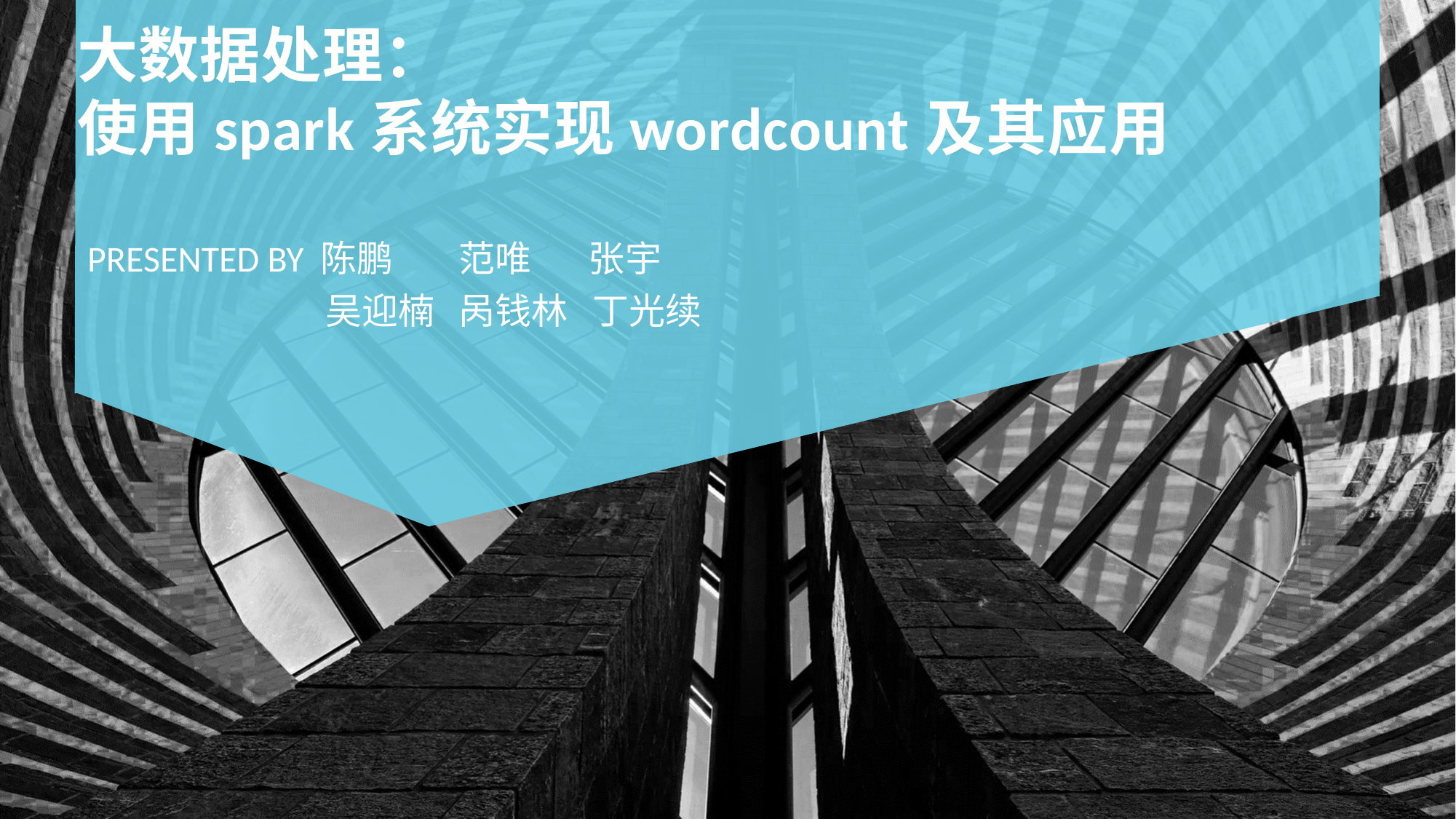

大数据处理：
使用spark系统实现wordcount及其应用
PRESENTED BY 陈鹏        范唯       张宇
                            吴迎楠   呙钱林   丁光续